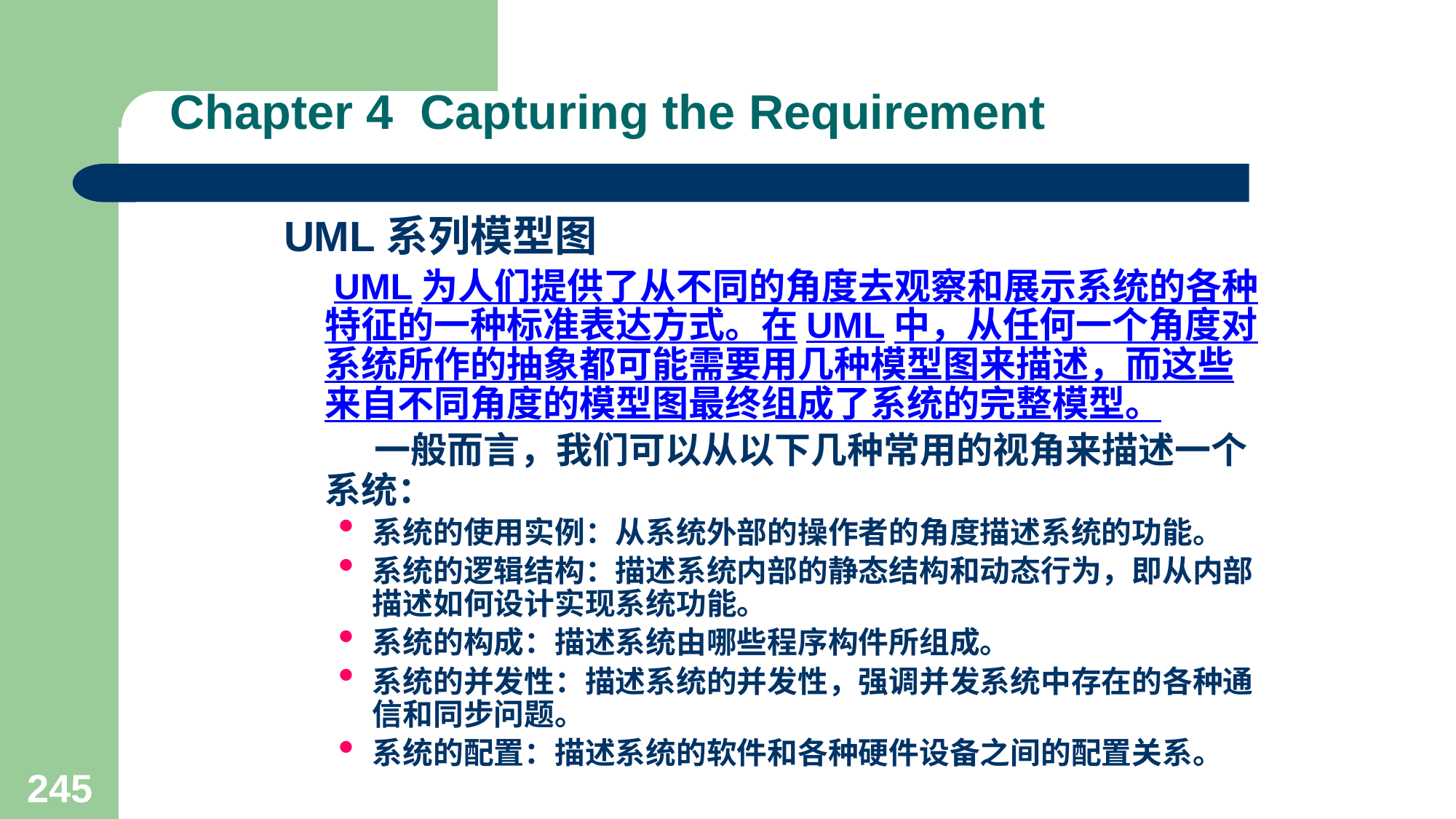

# Chapter 4  Capturing the Requirement
UML系列模型图
      UML为人们提供了从不同的角度去观察和展示系统的各种特征的一种标准表达方式。在UML中，从任何一个角度对系统所作的抽象都可能需要用几种模型图来描述，而这些来自不同角度的模型图最终组成了系统的完整模型。
          一般而言，我们可以从以下几种常用的视角来描述一个系统：
系统的使用实例：从系统外部的操作者的角度描述系统的功能。
系统的逻辑结构：描述系统内部的静态结构和动态行为，即从内部描述如何设计实现系统功能。
系统的构成：描述系统由哪些程序构件所组成。
系统的并发性：描述系统的并发性，强调并发系统中存在的各种通信和同步问题。
系统的配置：描述系统的软件和各种硬件设备之间的配置关系。
245